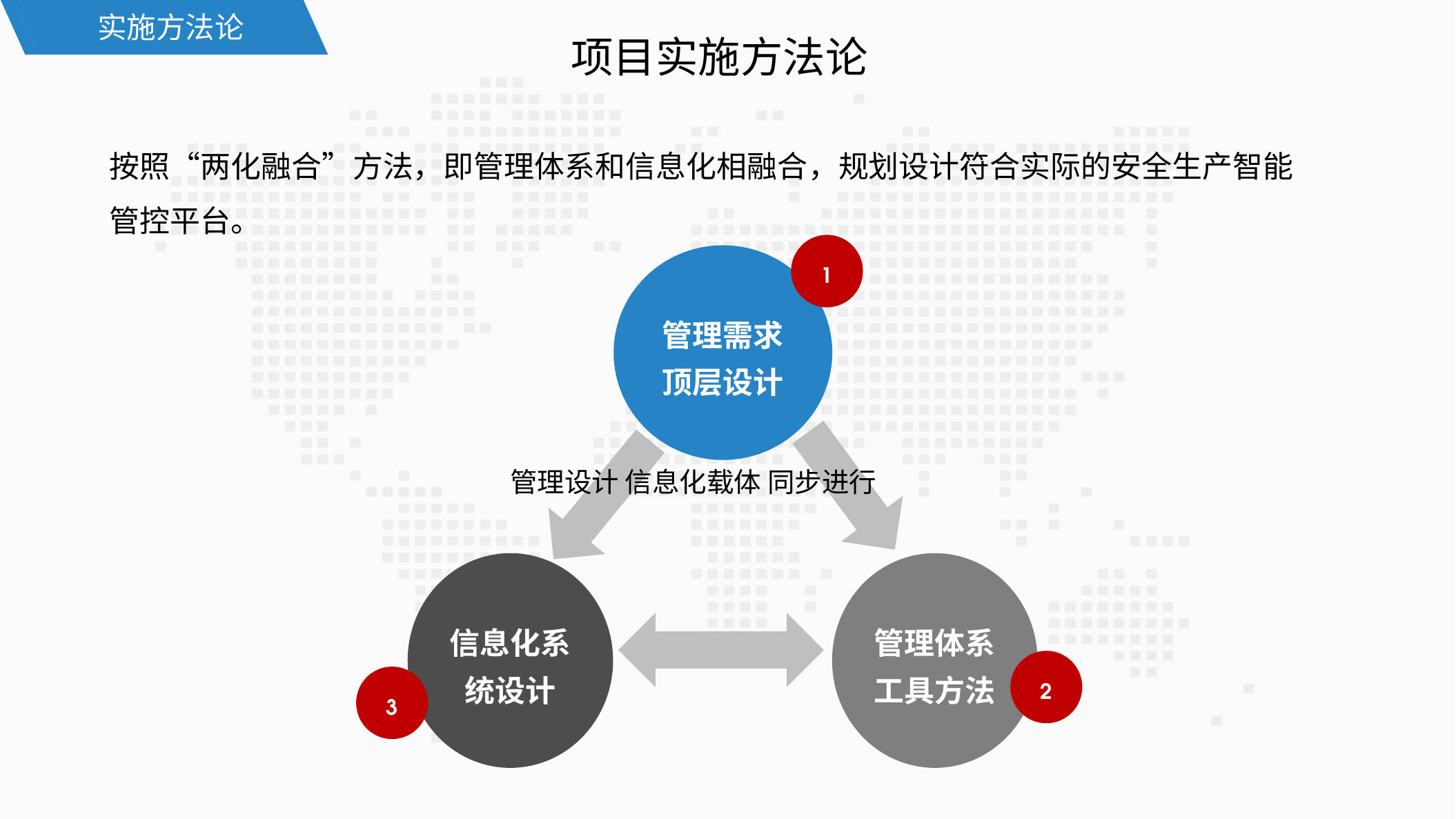

实施方法论
项目实施方法论
按照“两化融合”方法，即管理体系和信息化相融合，规划设计符合实际的安全生产智能管控平台。
1
管理需求
顶层设计

信息化系统设计
管理体系
工具方法

2
3
管理设计 信息化载体 同步进行